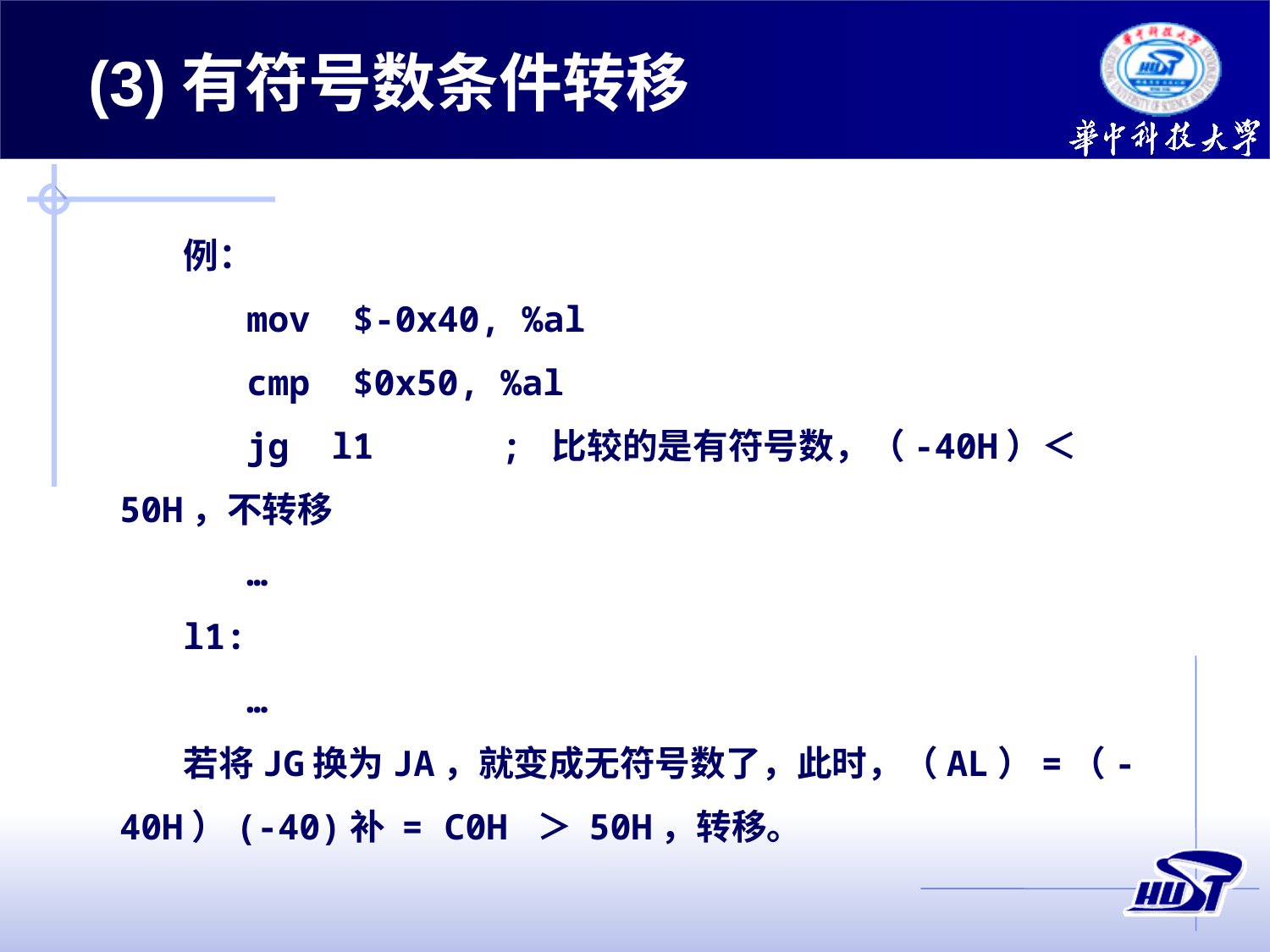

(3)有符号数条件转移
例：
	mov  $-0x40, %al
	cmp  $0x50, %al
	jg  l1	; 比较的是有符号数，（-40H）＜50H，不转移
	…
l1:
	…
若将JG换为JA，就变成无符号数了，此时，（AL）=（-40H）(-40)补 = C0H ＞ 50H，转移。